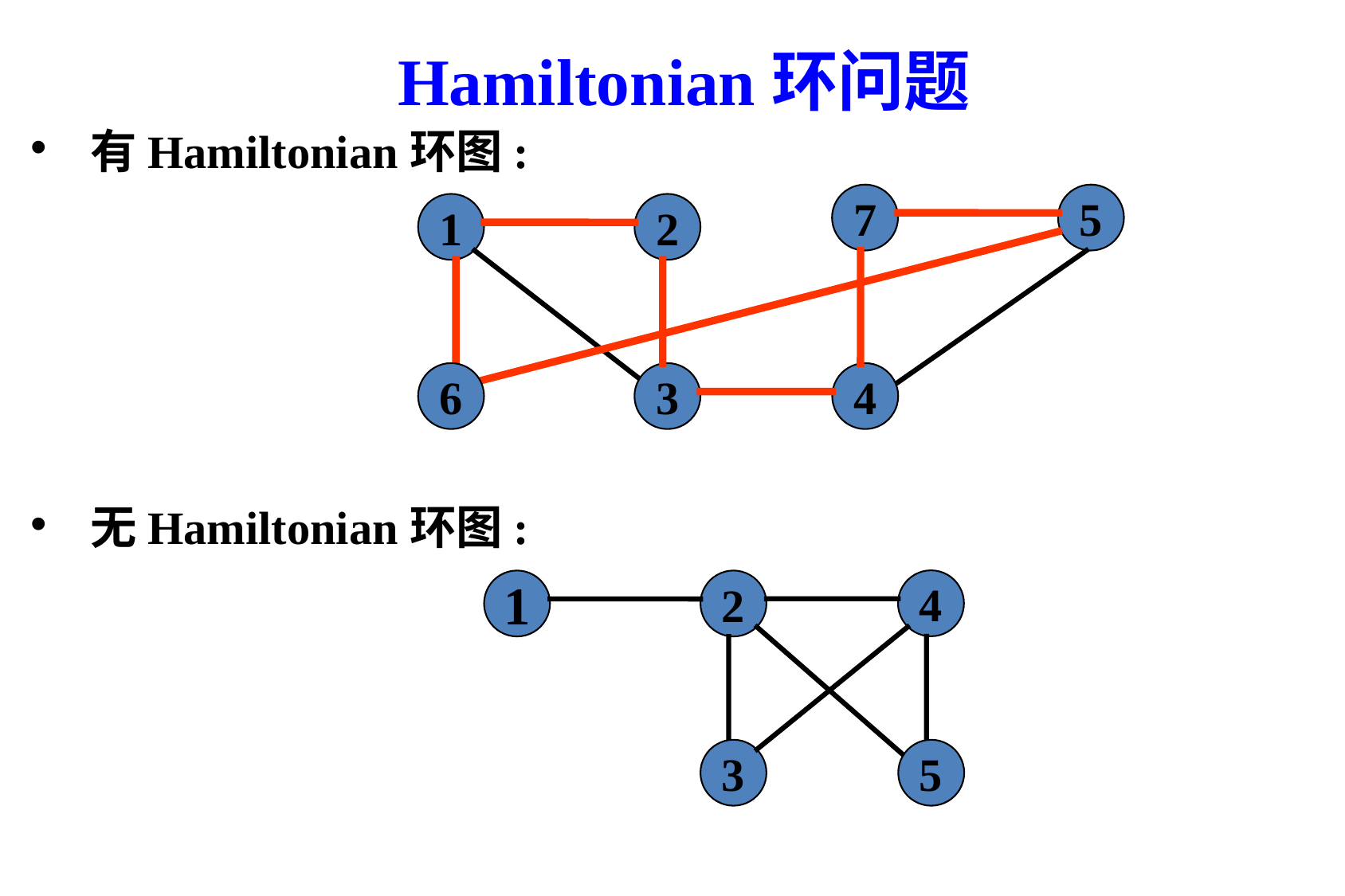

Hamiltonian环问题
有Hamiltonian环图:
7
5
1
2

6
3
4

无Hamiltonian环图:
4
1
2

3
5